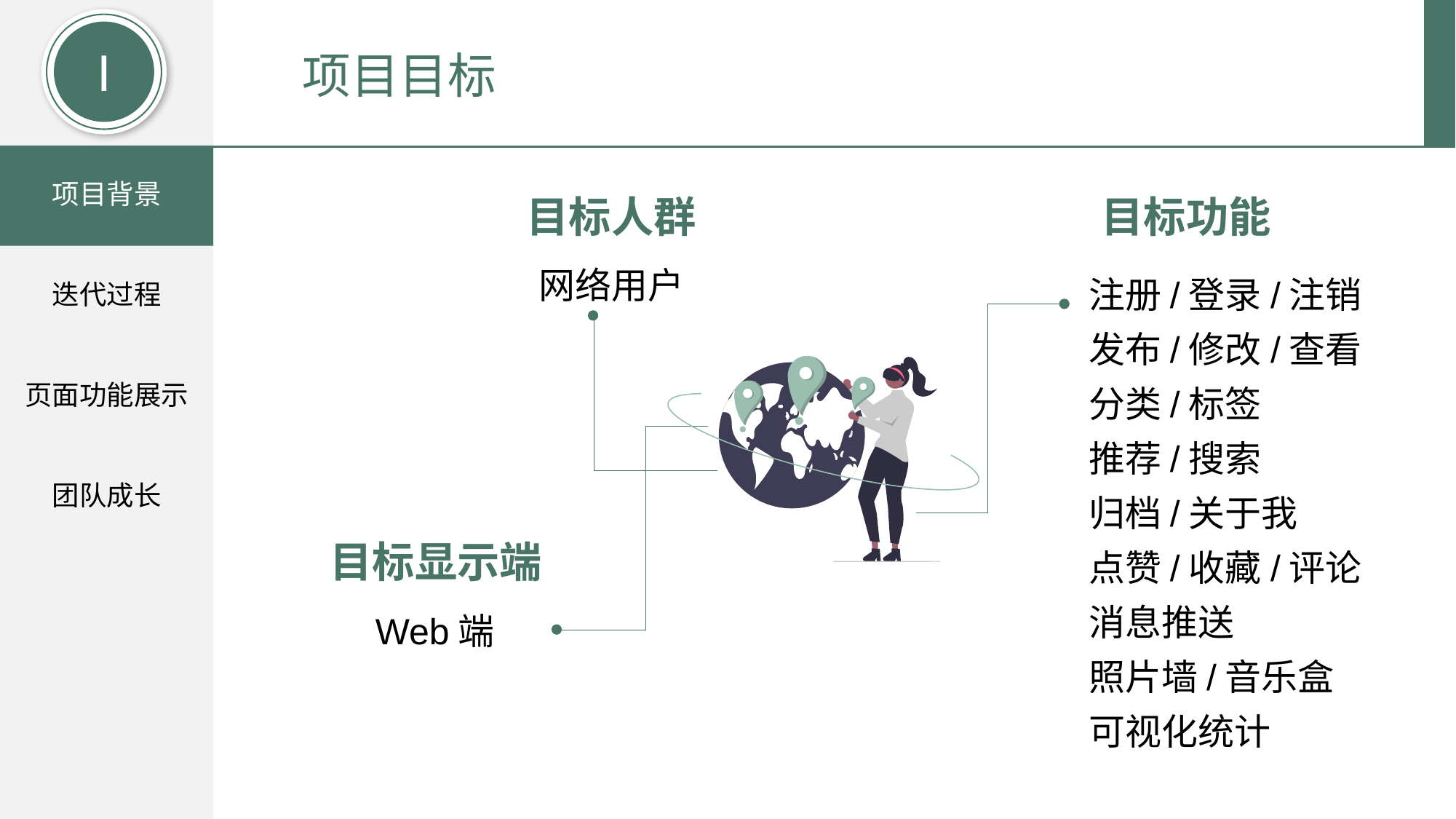

Ⅰ
项目目标

项目背景
目标人群
目标功能
网络用户
注册/登录/注销
发布/修改/查看
分类/标签
推荐/搜索
归档/关于我
点赞/收藏/评论
消息推送
照片墙/音乐盒
可视化统计
迭代过程

页面功能展示

团队成长
目标显示端
Web端